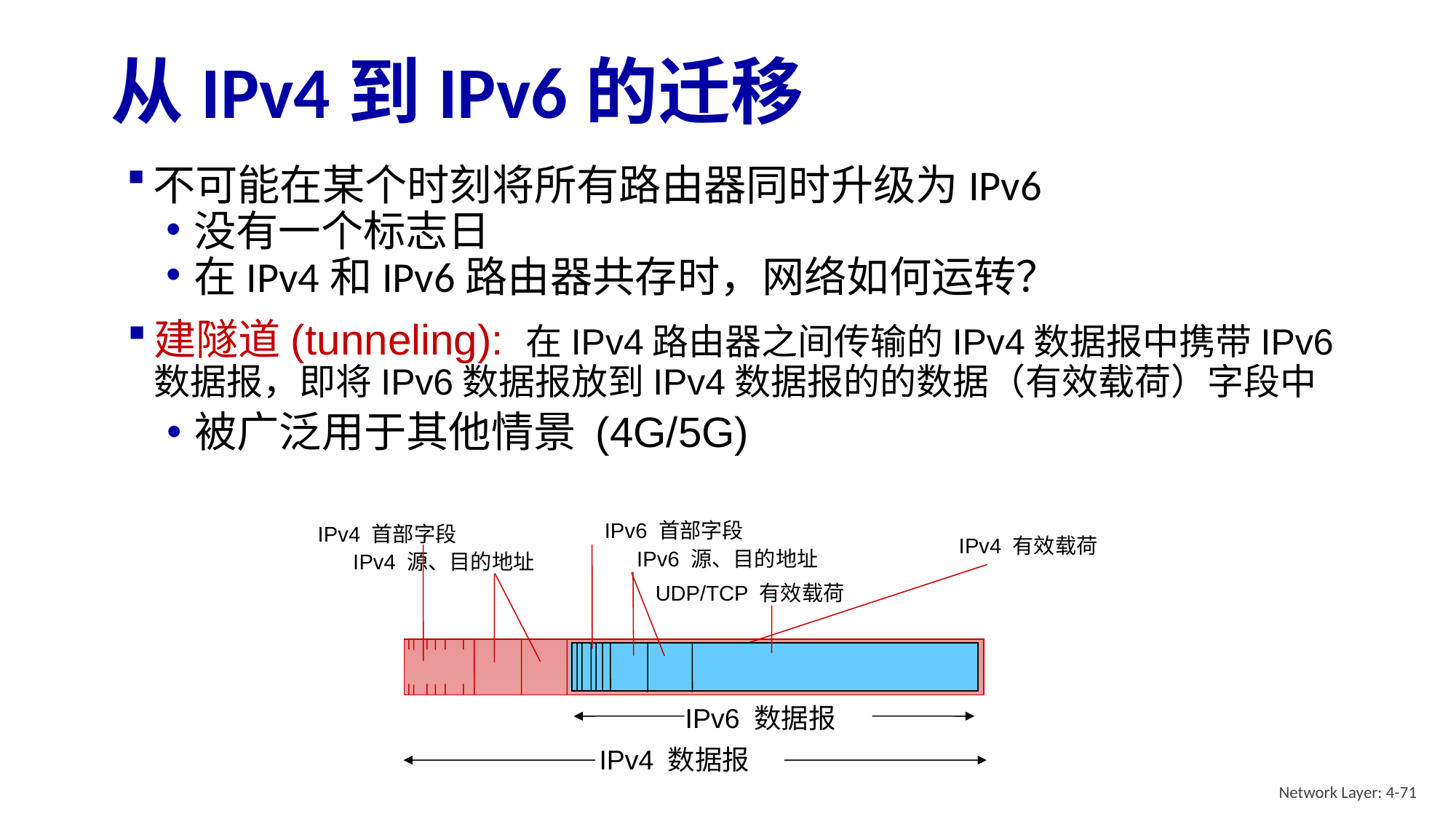

# 从IPv4到IPv6的迁移
不可能在某个时刻将所有路由器同时升级为IPv6
没有一个标志日
在IPv4和IPv6路由器共存时，网络如何运转？
建隧道(tunneling): 在IPv4路由器之间传输的IPv4数据报中携带IPv6数据报，即将IPv6数据报放到IPv4数据报的的数据（有效载荷）字段中
被广泛用于其他情景 (4G/5G)

IPv4 首部字段
IPv4 有效载荷

IPv4 源、目的地址

IPv6 数据报

IPv4 数据报

IPv6 首部字段
IPv6 源、目的地址

UDP/TCP 有效载荷

Network Layer: 4-71